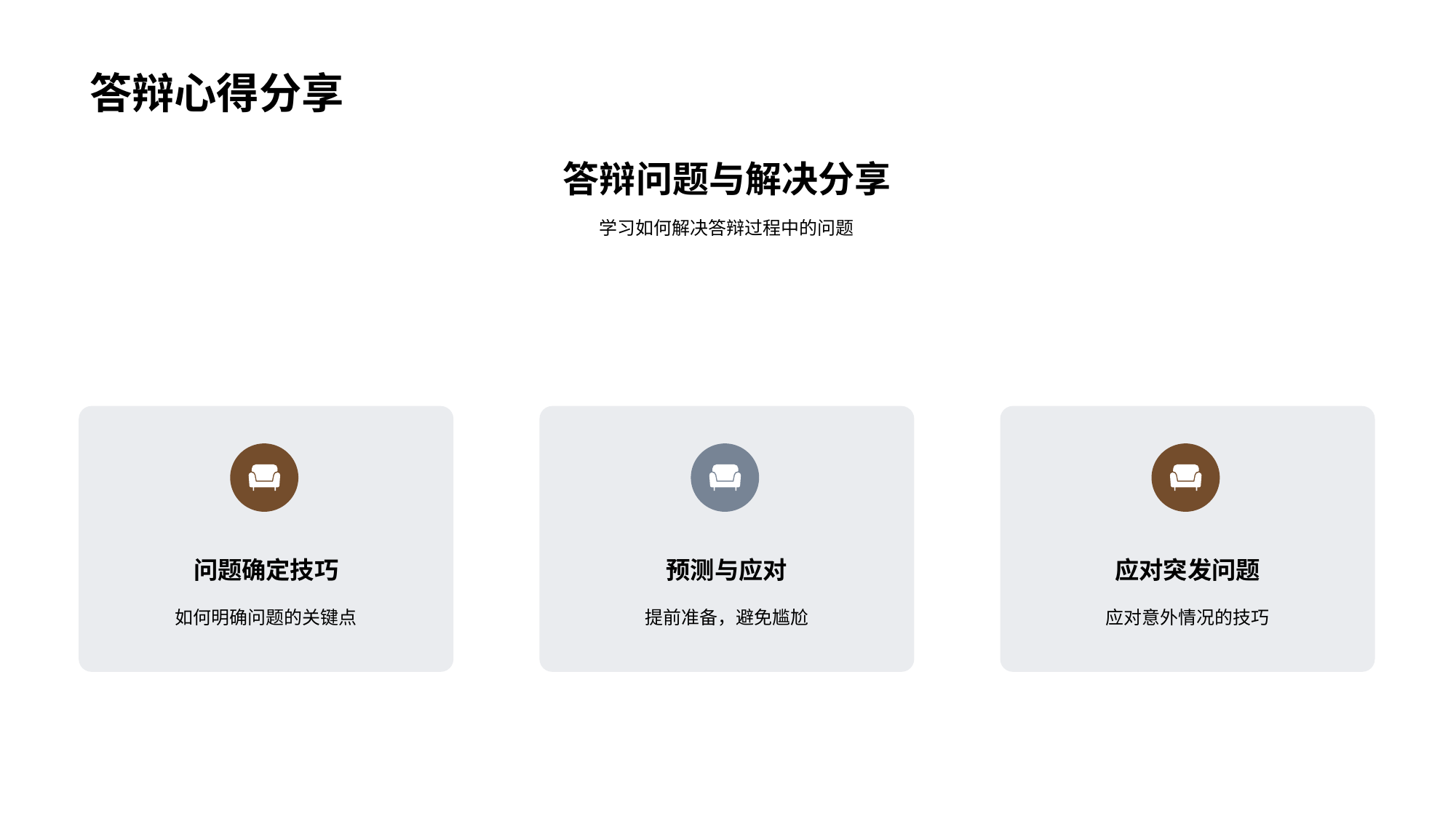

# 答辩心得分享
答辩问题与解决分享
学习如何解决答辩过程中的问题

问题确定技巧
如何明确问题的关键点

预测与应对
提前准备，避免尴尬

应对突发问题
应对意外情况的技巧